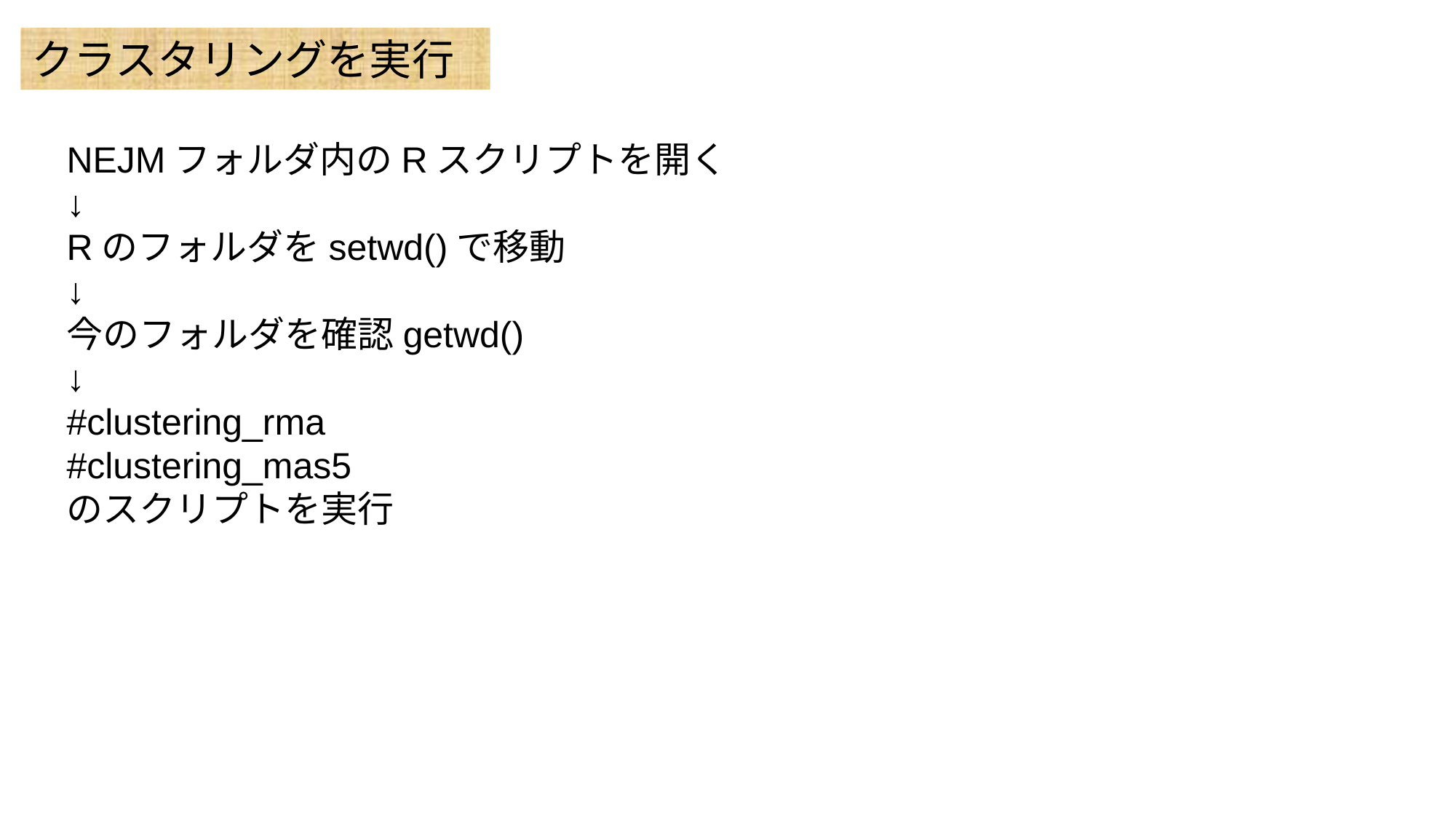

クラスタリングを実行
NEJMフォルダ内のRスクリプトを開く
↓
Rのフォルダをsetwd()で移動
↓
今のフォルダを確認getwd()
↓
#clustering_rma
#clustering_mas5
のスクリプトを実行